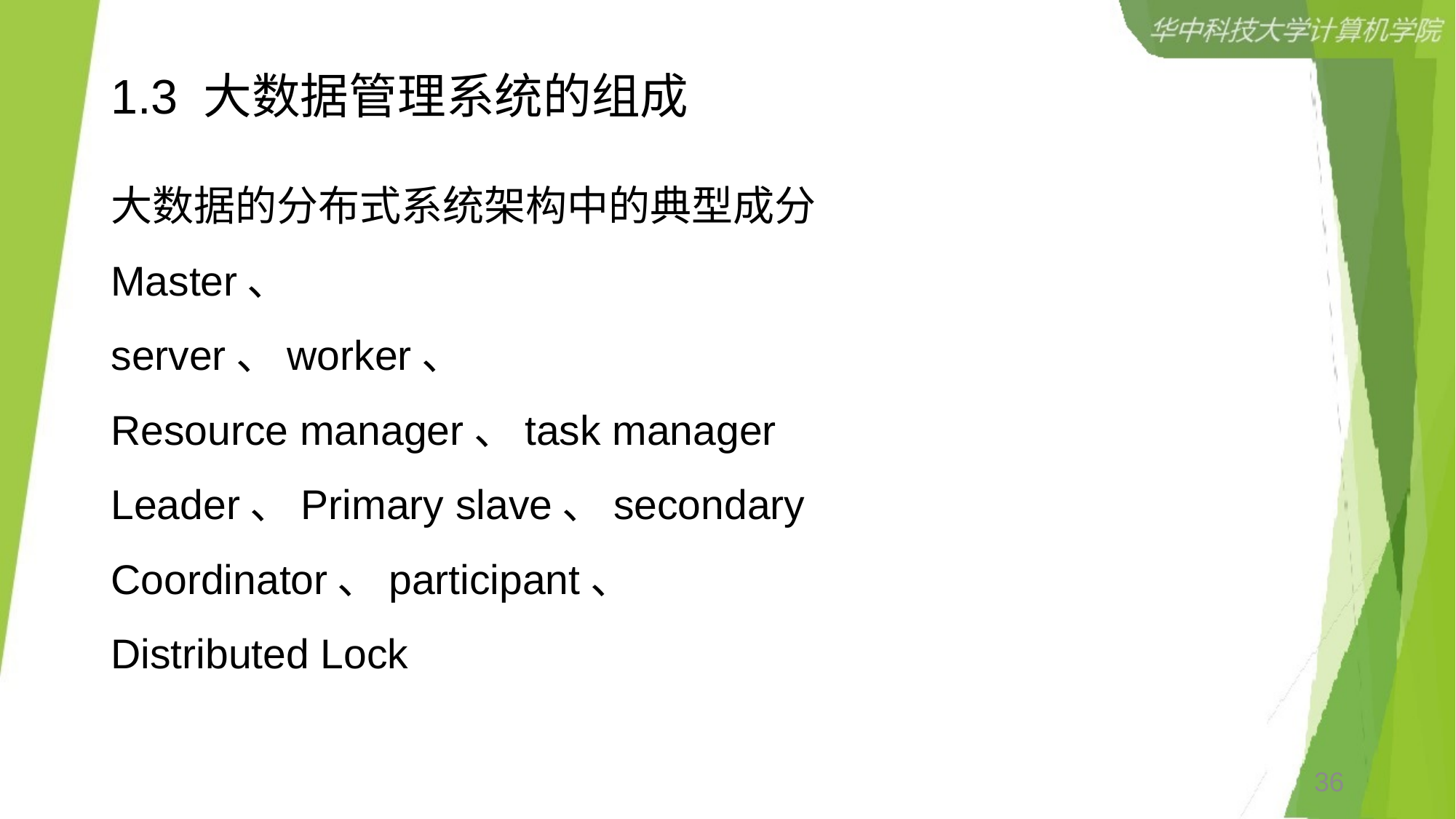

# 1.3 大数据管理系统的组成
大数据的分布式系统架构中的典型成分
Master、
server、worker、
Resource manager、task manager
Leader、Primary slave、secondary
Coordinator、participant、
Distributed Lock
36